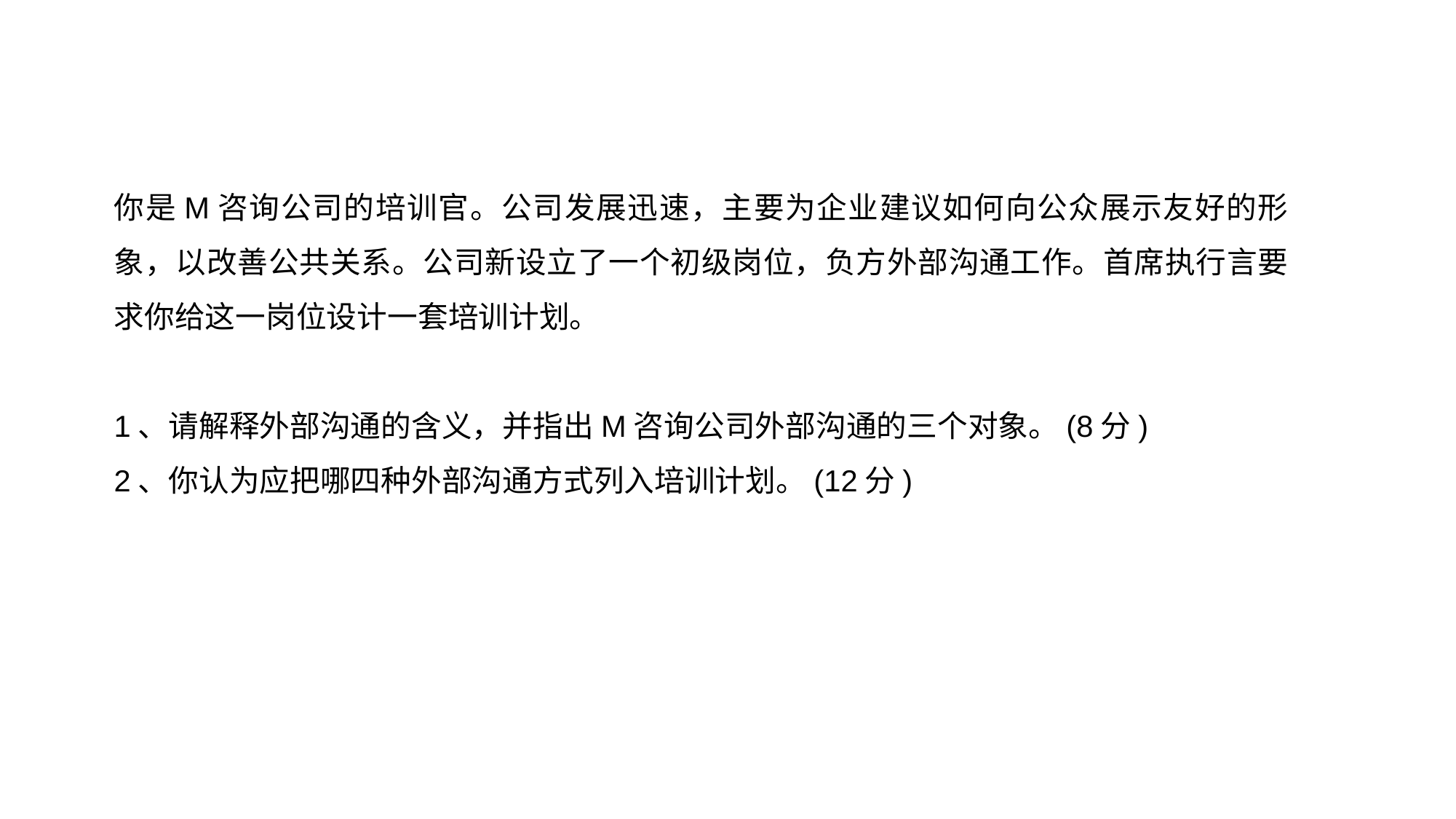

你是M咨询公司的培训官。公司发展迅速，主要为企业建议如何向公众展示友好的形象，以改善公共关系。公司新设立了一个初级岗位，负方外部沟通工作。首席执行言要求你给这一岗位设计一套培训计划。

1、请解释外部沟通的含义，并指出M咨询公司外部沟通的三个对象。(8分)
2、你认为应把哪四种外部沟通方式列入培训计划。(12分)